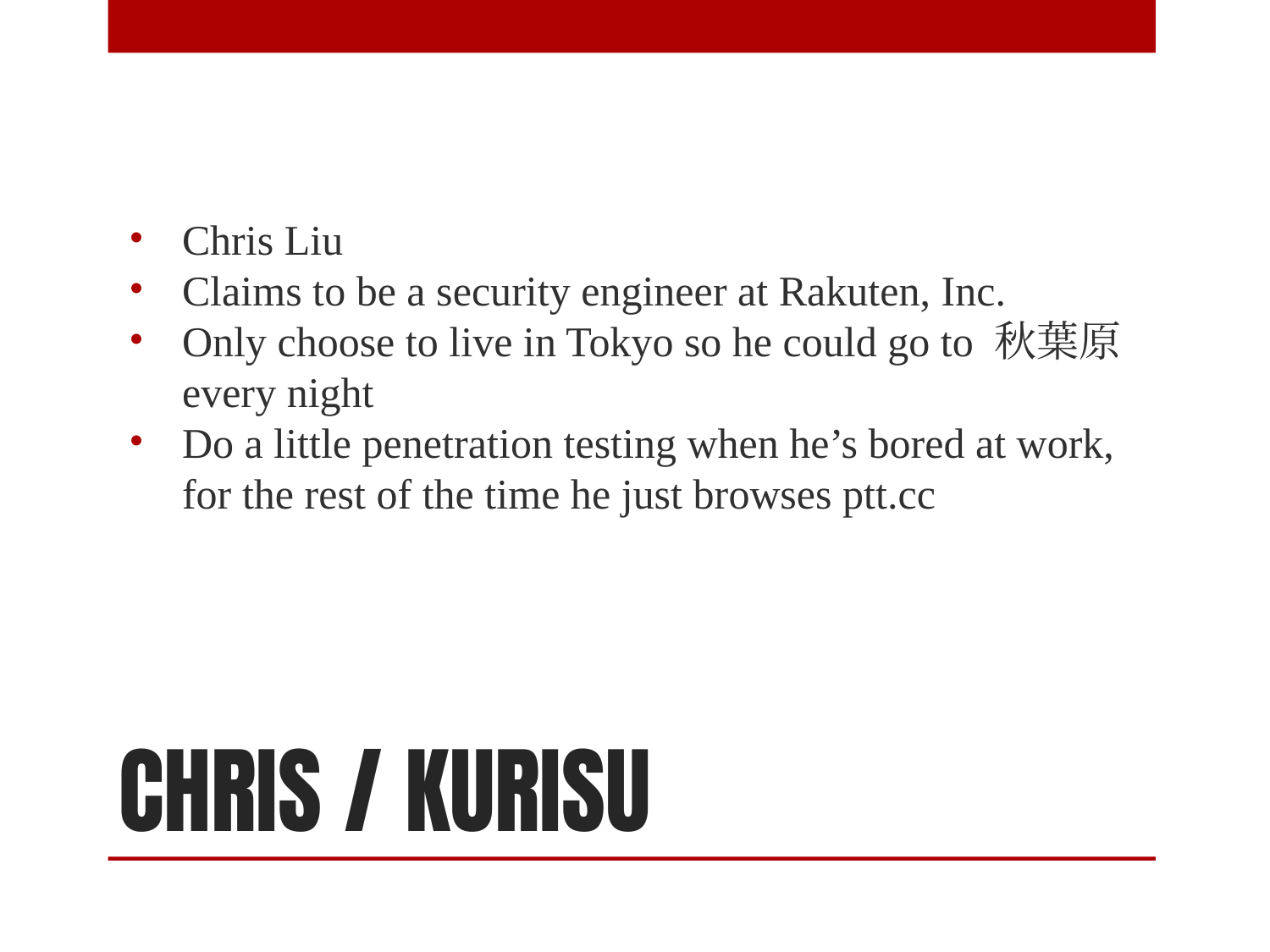

Chris Liu
Claims to be a security engineer at Rakuten, Inc.
Only choose to live in Tokyo so he could go to 秋葉原  every night
Do a little penetration testing when he’s bored at work, for the rest of the time he just browses ptt.cc
# CHRIS / KURISU